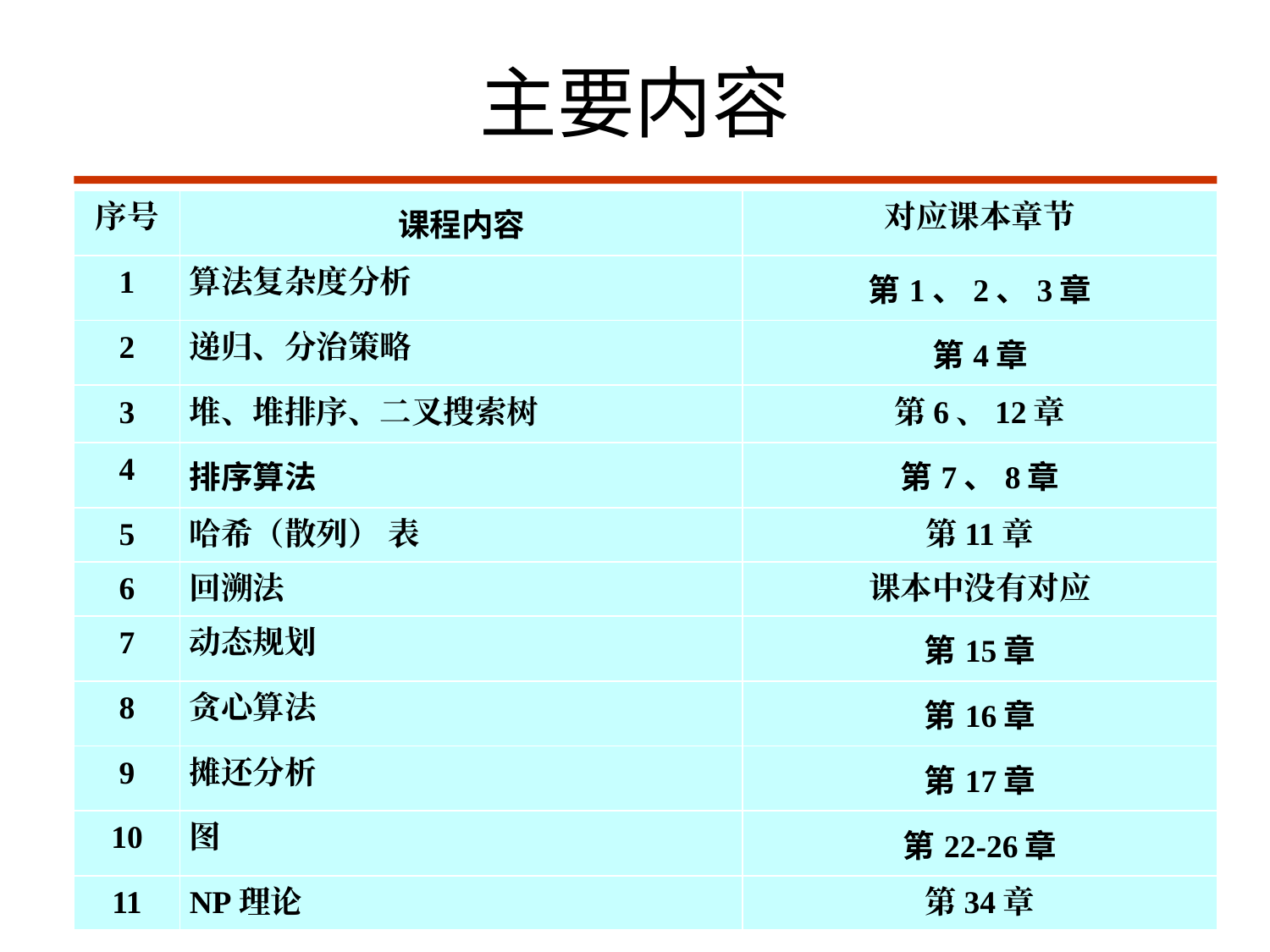

# 主要内容
| 序号 | 课程内容 | 对应课本章节 |
| --- | --- | --- |
| 1 | 算法复杂度分析 | 第1、2、3章 |
| 2 | 递归、分治策略 | 第4章 |
| 3 | 堆、堆排序、二叉搜索树 | 第6、12章 |
| 4 | 排序算法 | 第7、8章 |
| 5 | 哈希（散列） 表 | 第11章 |
| 6 | 回溯法 | 课本中没有对应 |
| 7 | 动态规划 | 第15章 |
| 8 | 贪心算法 | 第16章 |
| 9 | 摊还分析 | 第17章 |
| 10 | 图 | 第22-26章 |
| 11 | NP理论 | 第34章 |